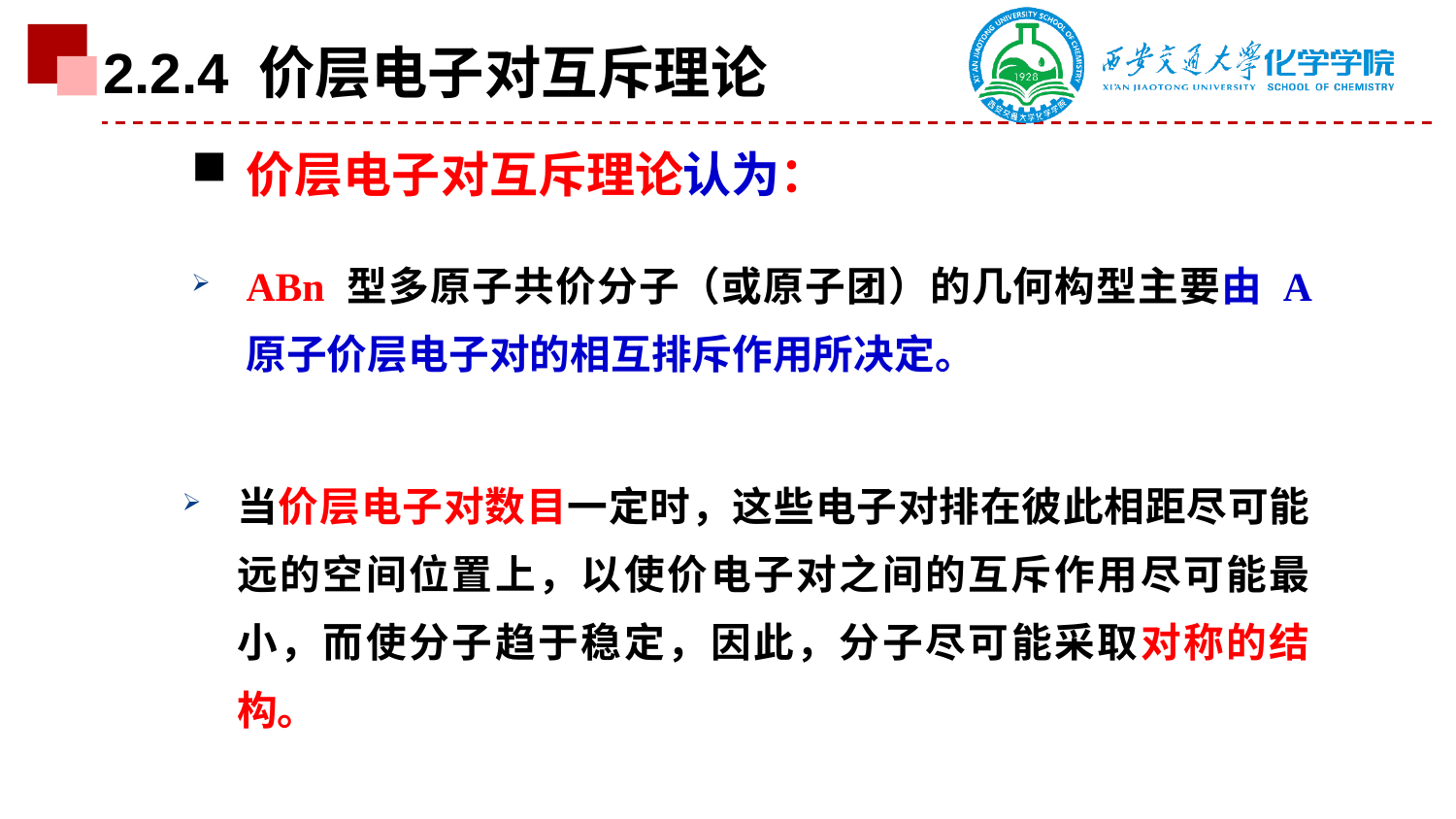

2.2.4 价层电子对互斥理论
价层电子对互斥理论认为：
ABn 型多原子共价分子（或原子团）的几何构型主要由 A 原子价层电子对的相互排斥作用所决定。

当价层电子对数目一定时，这些电子对排在彼此相距尽可能远的空间位置上，以使价电子对之间的互斥作用尽可能最小，而使分子趋于稳定，因此，分子尽可能采取对称的结构。